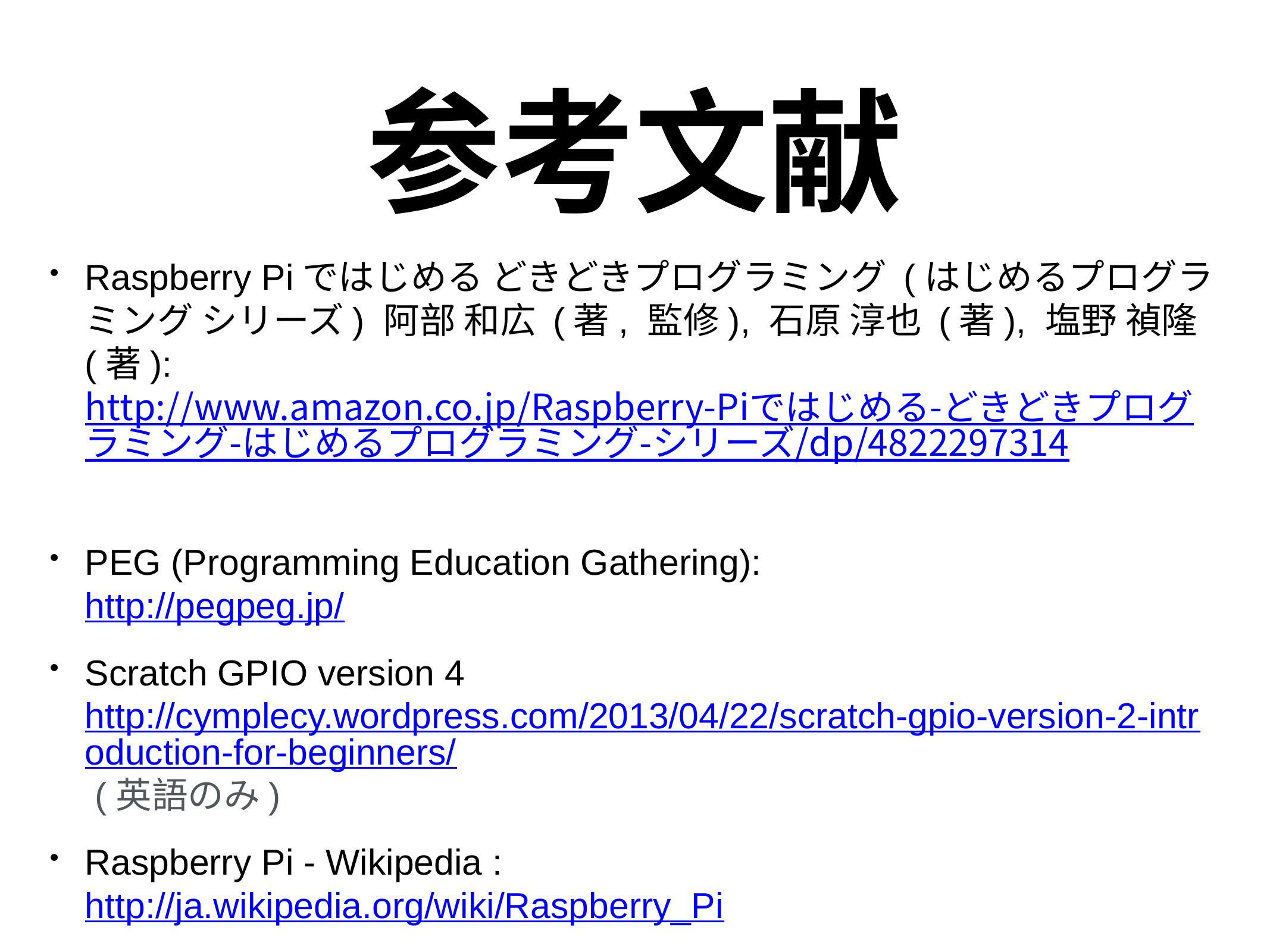

# 参考文献
Raspberry Piではじめる どきどきプログラミング (はじめるプログラミング シリーズ) 阿部 和広 (著, 監修), 石原 淳也 (著), 塩野 禎隆 (著):
http://www.amazon.co.jp/Raspberry-Piではじめる-どきどきプログラミング-はじめるプログラミング-シリーズ/dp/4822297314
PEG (Programming Education Gathering):
http://pegpeg.jp/
Scratch GPIO version 4
http://cymplecy.wordpress.com/2013/04/22/scratch-gpio-version-2-introduction-for-beginners/ (英語のみ)
Raspberry Pi - Wikipedia :
http://ja.wikipedia.org/wiki/Raspberry_Pi